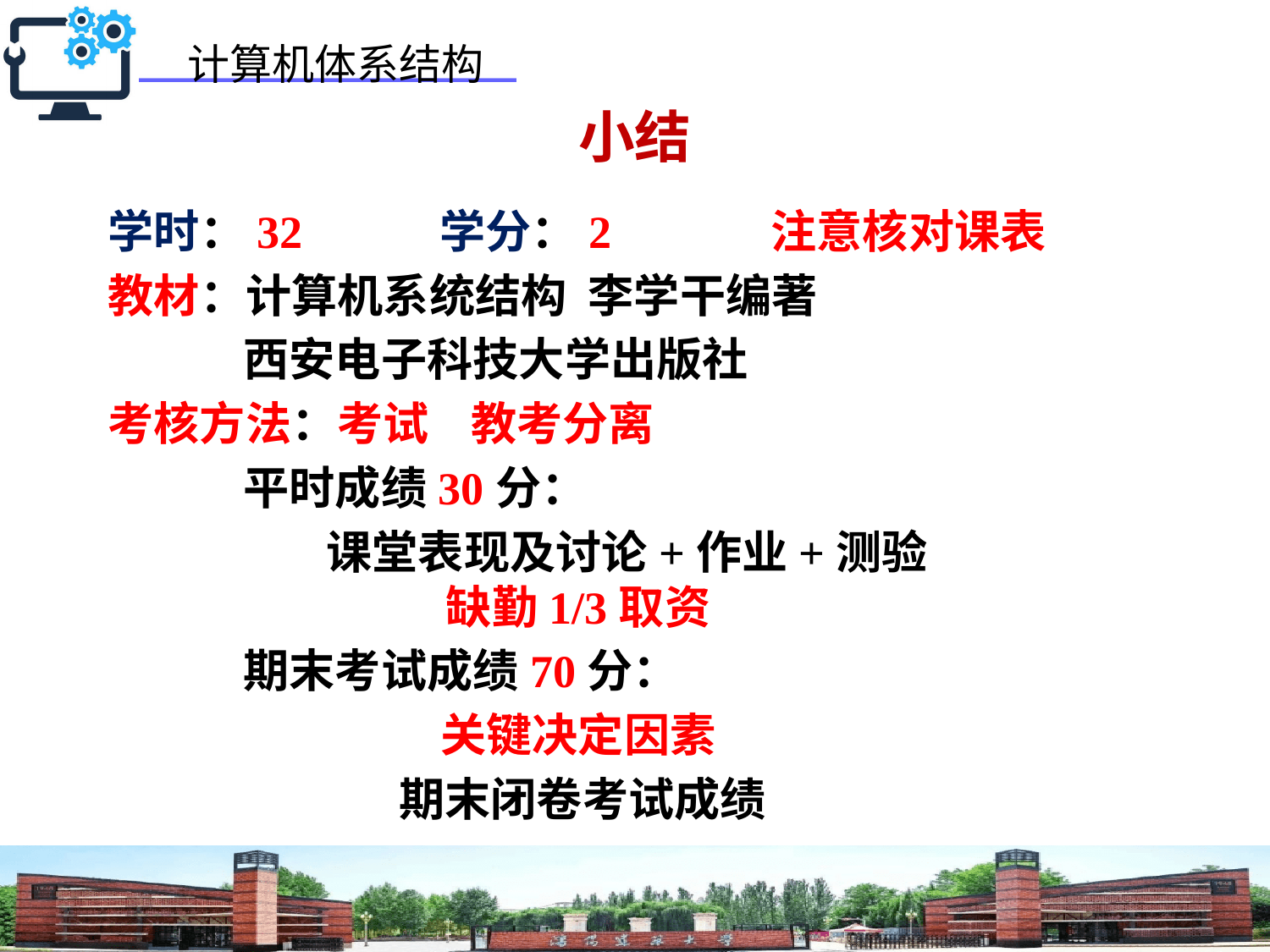

# 小结
学时：32           学分：2             注意核对课表
教材：计算机系统结构  李学干编著
            西安电子科技大学出版社
考核方法：考试    教考分离
            平时成绩30分：
                    课堂表现及讨论+作业+测验
                            缺勤1/3取资
            期末考试成绩70分：
                               关键决定因素
                           期末闭卷考试成绩